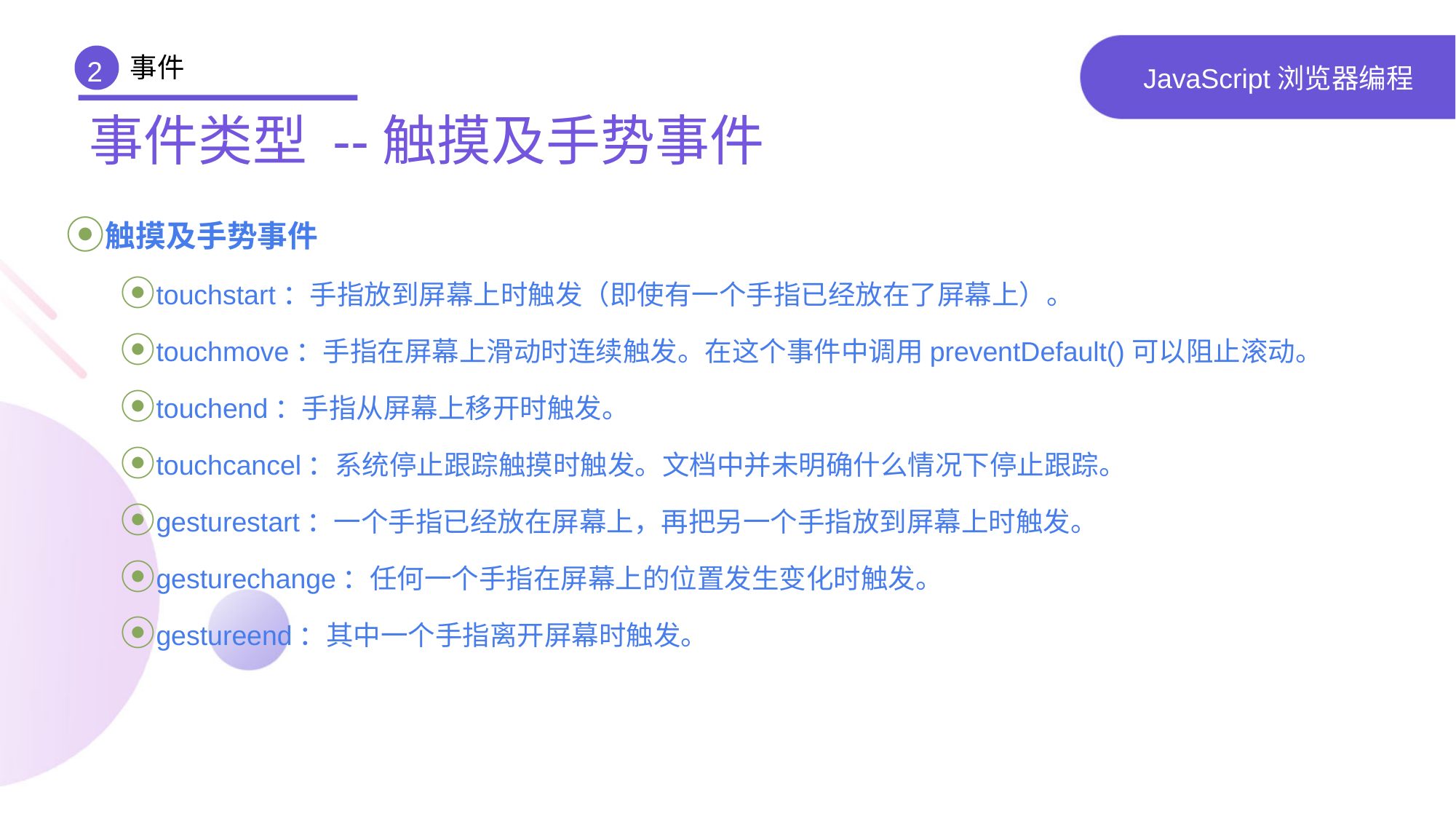

事件
2
# JavaScript浏览器编程
事件类型 --触摸及手势事件

触摸及手势事件
touchstart：手指放到屏幕上时触发（即使有一个手指已经放在了屏幕上）。
touchmove：手指在屏幕上滑动时连续触发。在这个事件中调用preventDefault()可以阻止滚动。
touchend：手指从屏幕上移开时触发。
touchcancel：系统停止跟踪触摸时触发。文档中并未明确什么情况下停止跟踪。
gesturestart：一个手指已经放在屏幕上，再把另一个手指放到屏幕上时触发。
gesturechange：任何一个手指在屏幕上的位置发生变化时触发。
gestureend：其中一个手指离开屏幕时触发。